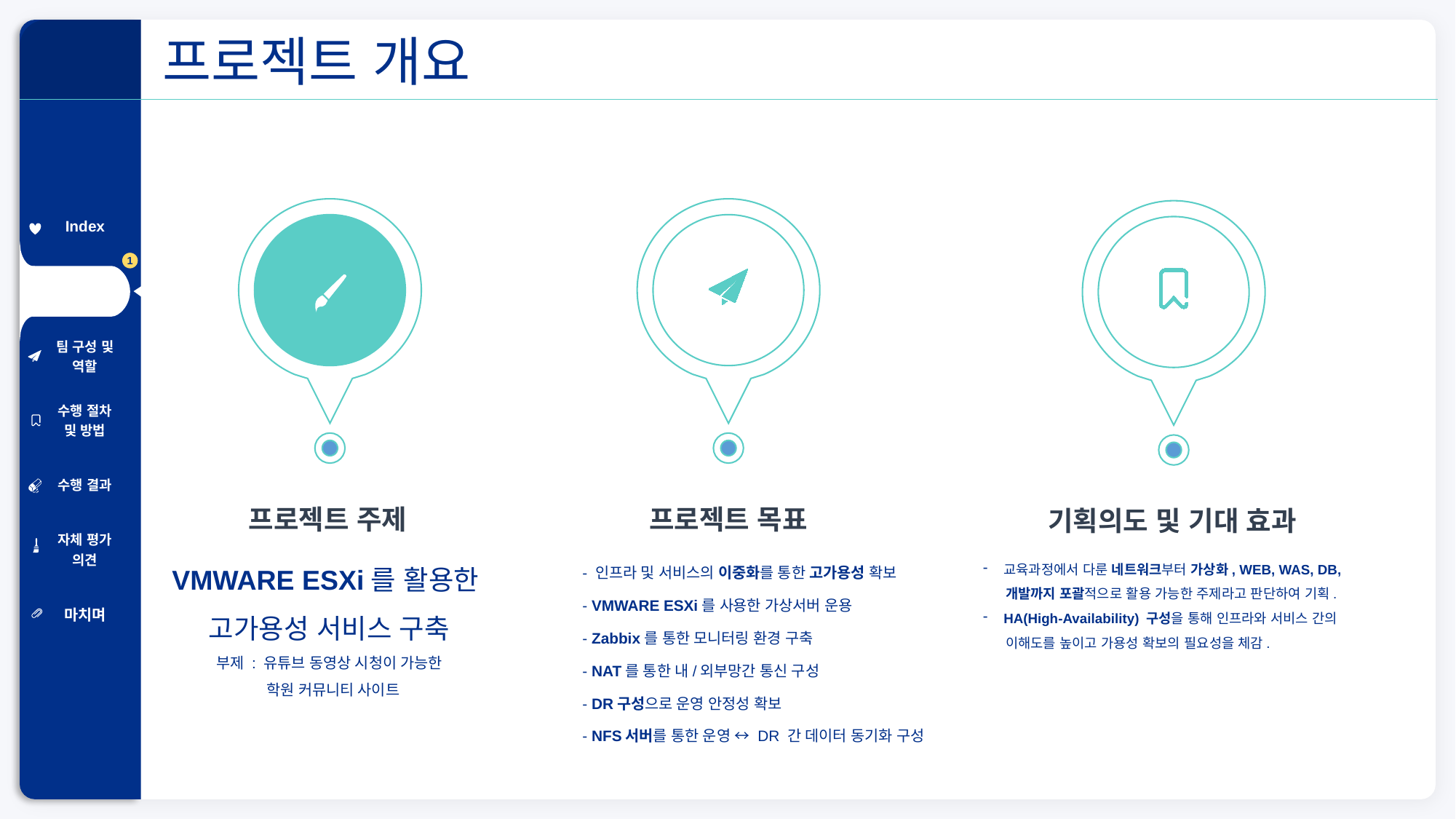

프로젝트 개요
| Index |
| --- |
| 프로젝트 개요 |
| 팀 구성 및 역할 |
| 수행 절차 및 방법 |
| 수행 결과 |
| 자체 평가 의견 |
| 마치며 |

프로젝트 주제
VMWARE ESXi를 활용한
고가용성 서비스 구축
부제 : 유튜브 동영상 시청이 가능한
 학원 커뮤니티 사이트

프로젝트 목표
- 인프라 및 서비스의 이중화를 통한 고가용성 확보
- VMWARE ESXi를 사용한 가상서버 운용
- Zabbix를 통한 모니터링 환경 구축
- NAT를 통한 내/외부망간 통신 구성
- DR구성으로 운영 안정성 확보
- NFS서버를 통한 운영 ↔ DR 간 데이터 동기화 구성

기획의도 및 기대 효과

교육과정에서 다룬 네트워크부터 가상화, WEB, WAS, DB,
     개발까지 포괄적으로 활용 가능한 주제라고 판단하여 기획.
HA(High-Availability) 구성을 통해 인프라와 서비스 간의
     이해도를 높이고 가용성 확보의 필요성을 체감.

1